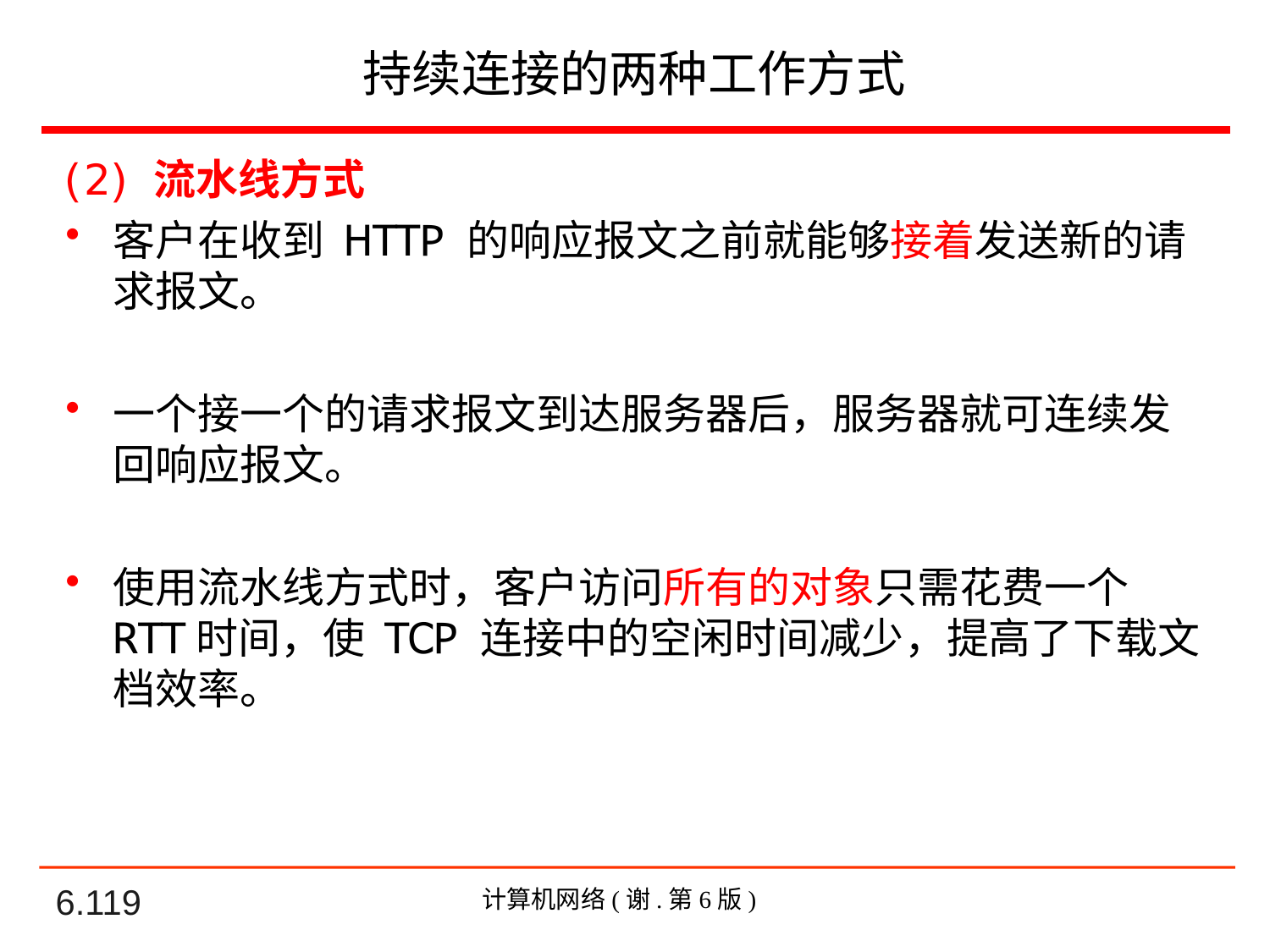

# 持续连接的两种工作方式
(2) 流水线方式
客户在收到 HTTP 的响应报文之前就能够接着发送新的请求报文。

一个接一个的请求报文到达服务器后，服务器就可连续发回响应报文。

使用流水线方式时，客户访问所有的对象只需花费一个RTT时间，使 TCP 连接中的空闲时间减少，提高了下载文档效率。